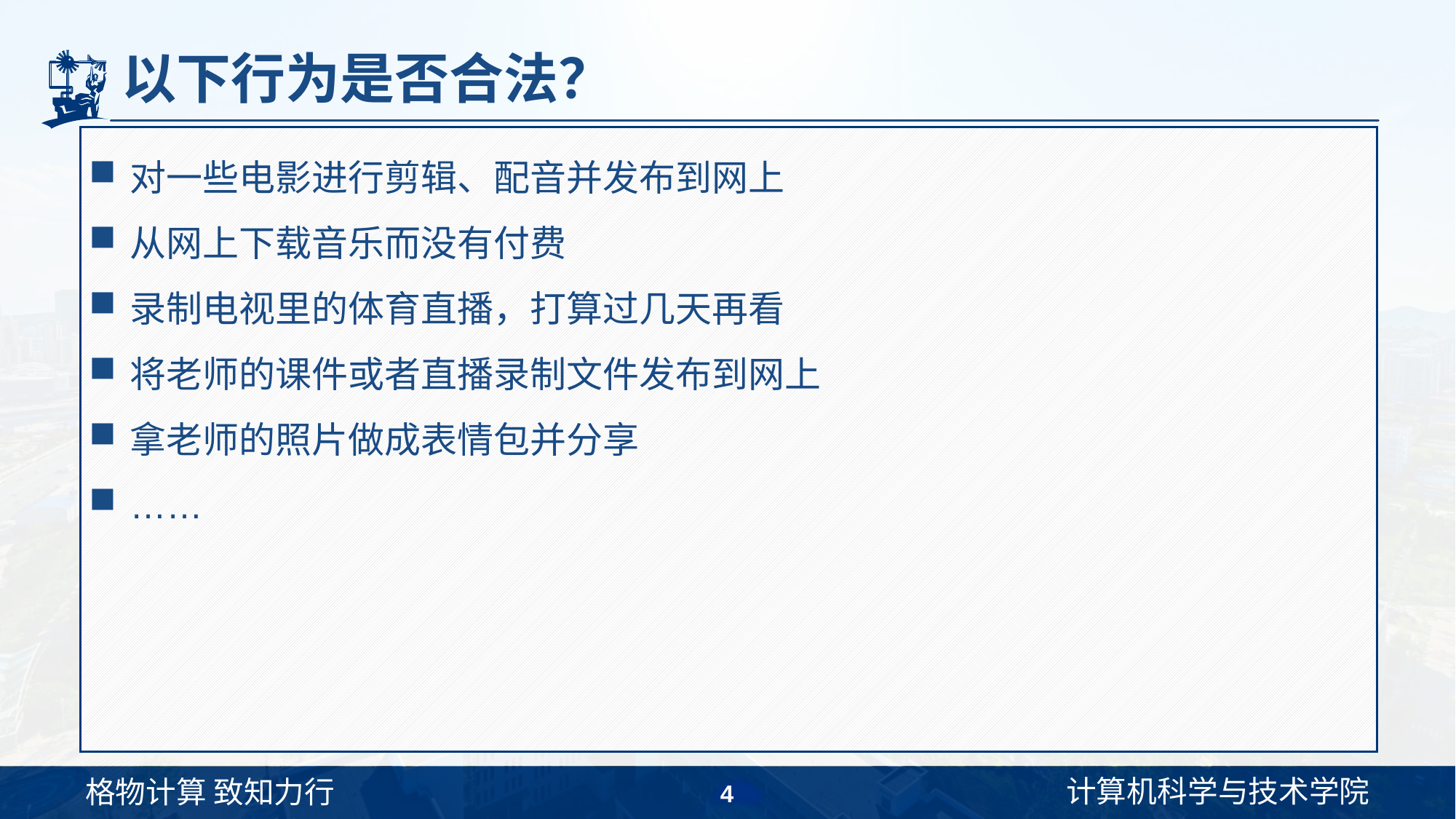

# 以下行为是否合法？
对一些电影进行剪辑、配音并发布到网上
从网上下载音乐而没有付费
录制电视里的体育直播，打算过几天再看
将老师的课件或者直播录制文件发布到网上
拿老师的照片做成表情包并分享
……
4